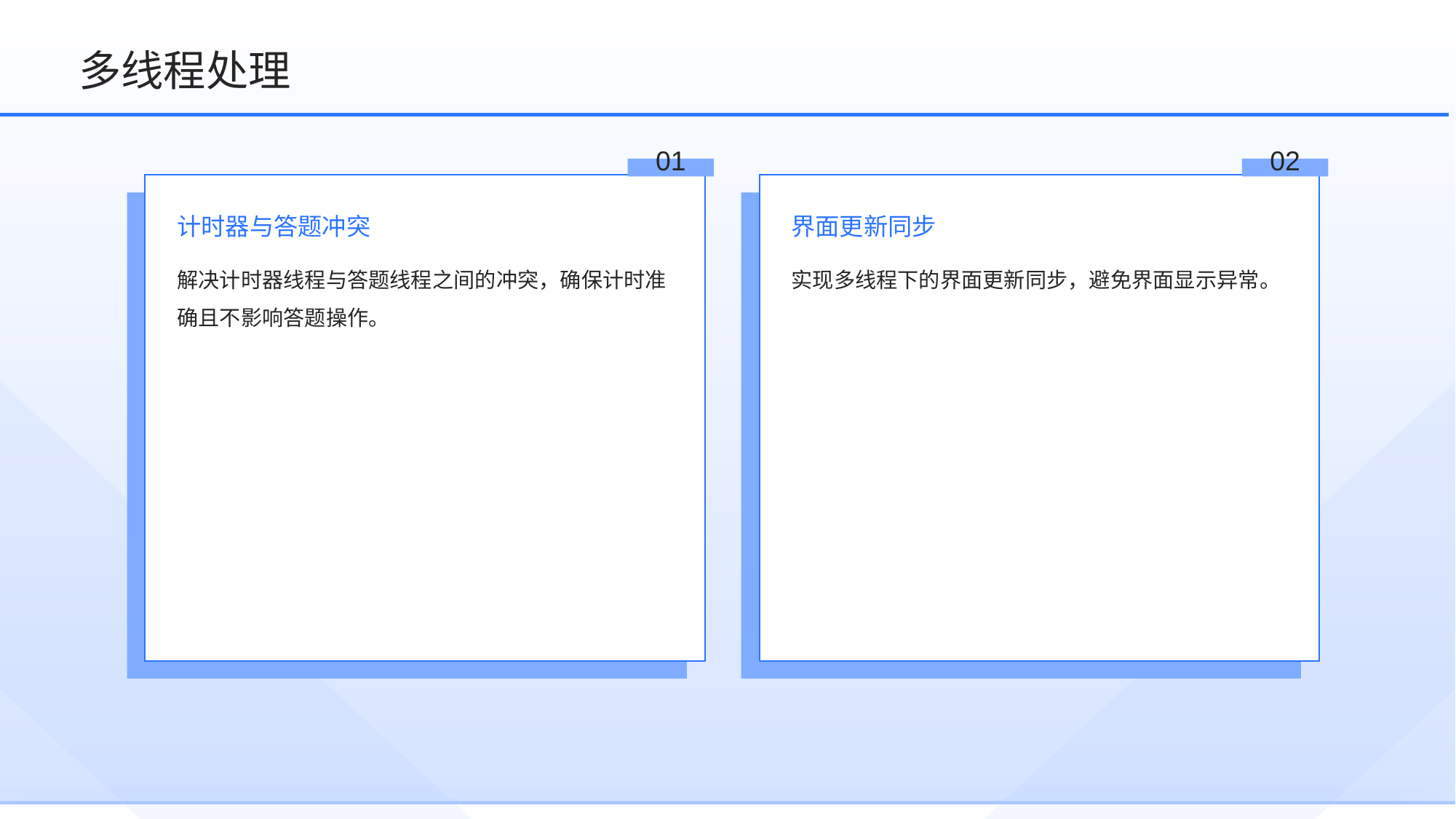

多线程处理
01
02

计时器与答题冲突
界面更新同步

解决计时器线程与答题线程之间的冲突，确保计时准确且不影响答题操作。
实现多线程下的界面更新同步，避免界面显示异常。